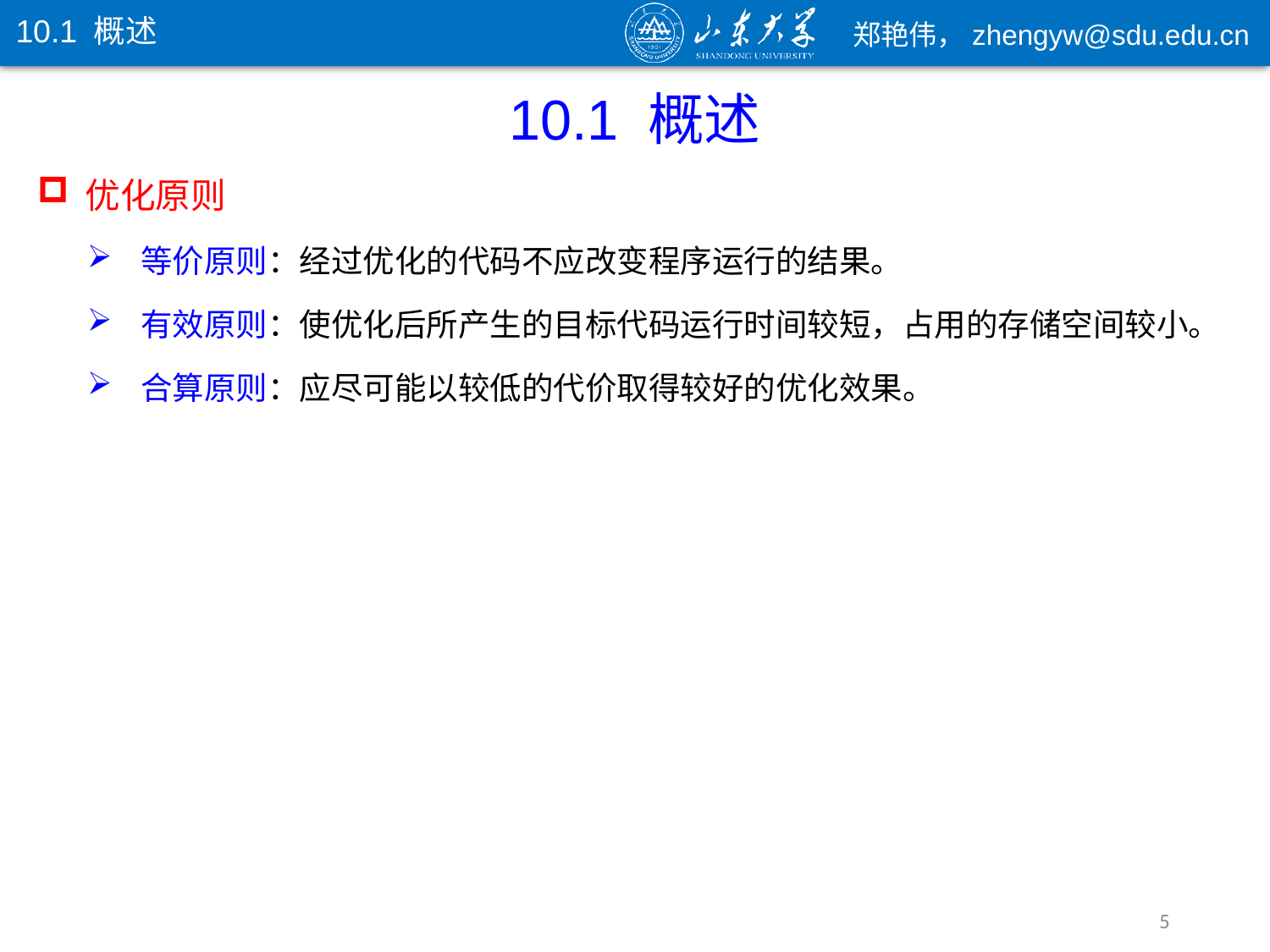

10.1 概述
10.1 概述
优化原则
等价原则：经过优化的代码不应改变程序运行的结果。
有效原则：使优化后所产生的目标代码运行时间较短，占用的存储空间较小。
合算原则：应尽可能以较低的代价取得较好的优化效果。
5